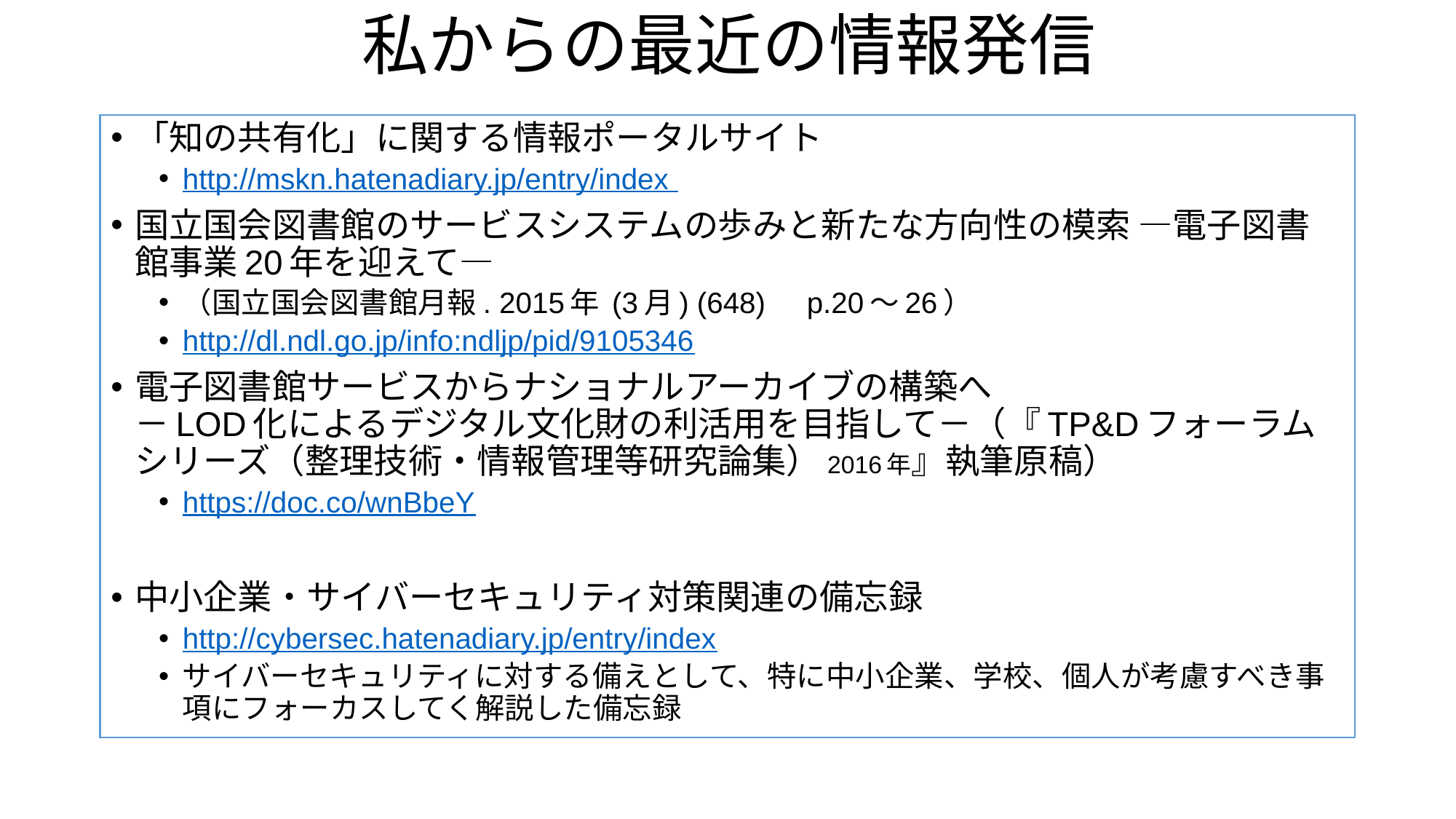

# 私からの最近の情報発信
「知の共有化」に関する情報ポータルサイト
http://mskn.hatenadiary.jp/entry/index
国立国会図書館のサービスシステムの歩みと新たな方向性の模索 ―電子図書館事業20年を迎えて―
（国立国会図書館月報. 2015年 (3月) (648)　p.20〜26）
http://dl.ndl.go.jp/info:ndljp/pid/9105346
電子図書館サービスからナショナルアーカイブの構築へ
－LOD化によるデジタル文化財の利活用を目指して－（『TP&Dフォーラムシリーズ（整理技術・情報管理等研究論集）2016年』執筆原稿）
https://doc.co/wnBbeY

中小企業・サイバーセキュリティ対策関連の備忘録
http://cybersec.hatenadiary.jp/entry/index
サイバーセキュリティに対する備えとして、特に中小企業、学校、個人が考慮すべき事項にフォーカスしてく解説した備忘録